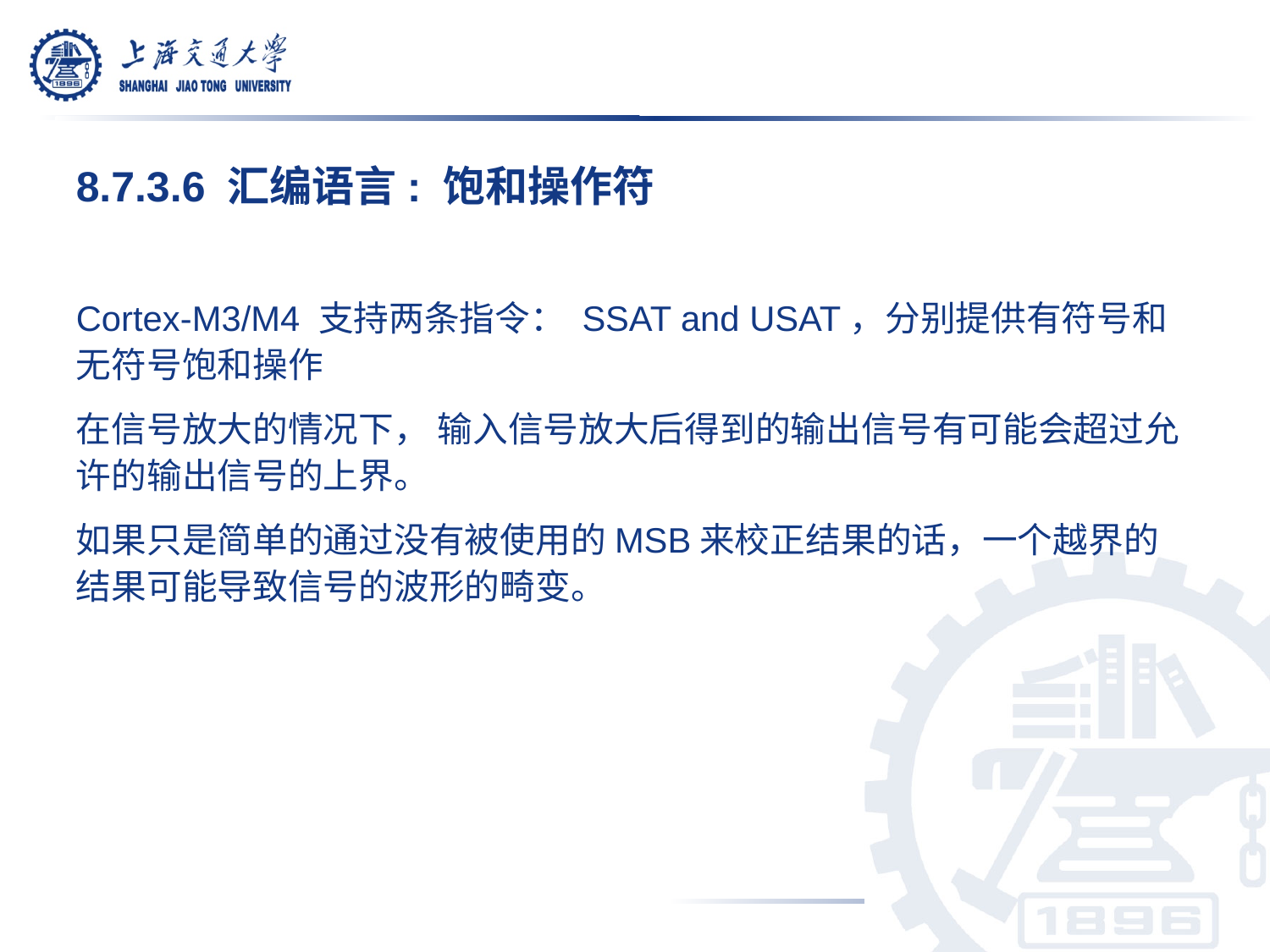

8.7.3.6 汇编语言: 饱和操作符

Cortex-M3/M4 支持两条指令： SSAT and USAT，分别提供有符号和无符号饱和操作
在信号放大的情况下， 输入信号放大后得到的输出信号有可能会超过允许的输出信号的上界。
如果只是简单的通过没有被使用的MSB来校正结果的话，一个越界的结果可能导致信号的波形的畸变。